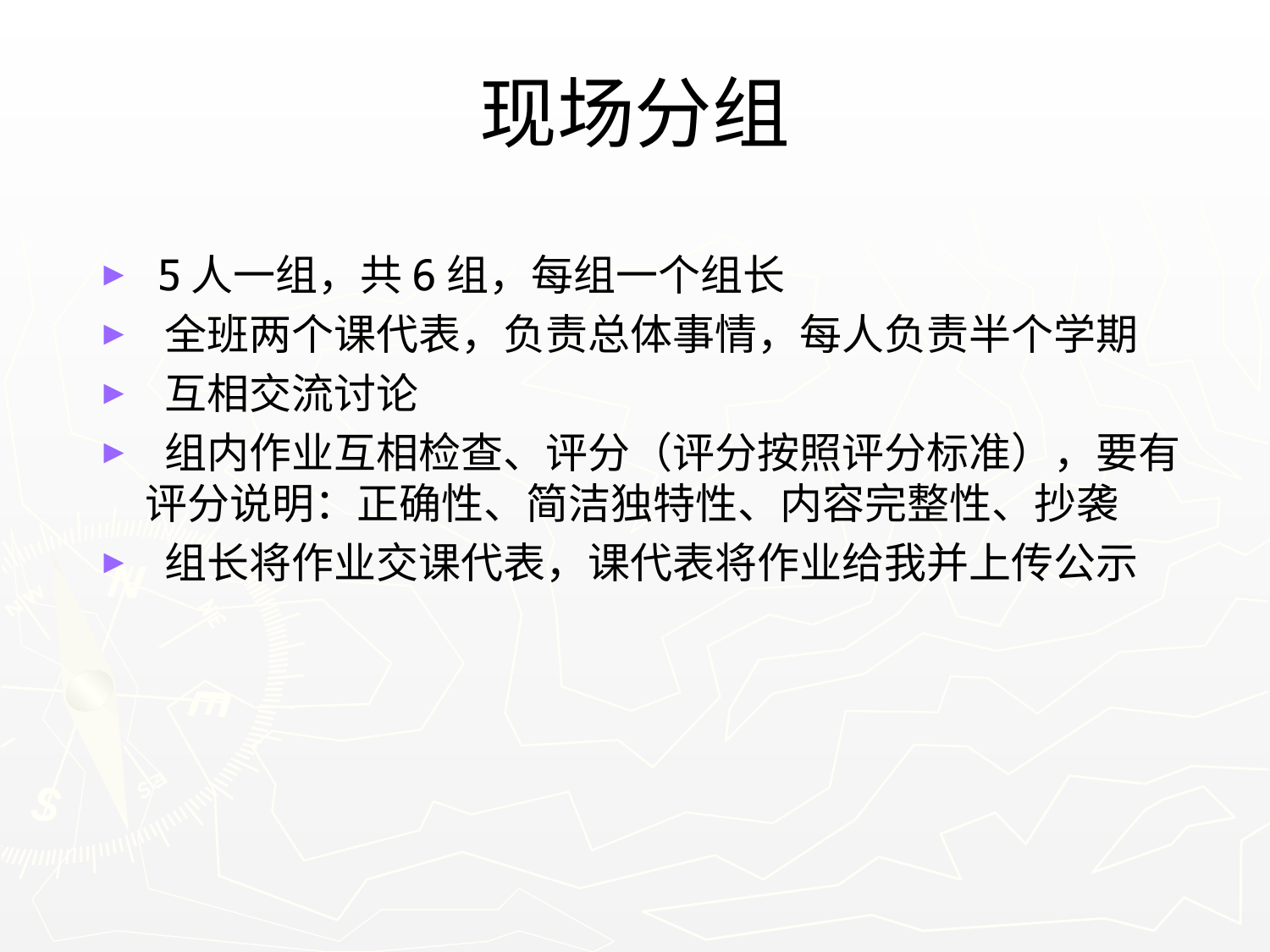

# 现场分组
 5人一组，共6组，每组一个组长
 全班两个课代表，负责总体事情，每人负责半个学期
 互相交流讨论
 组内作业互相检查、评分（评分按照评分标准），要有评分说明：正确性、简洁独特性、内容完整性、抄袭
 组长将作业交课代表，课代表将作业给我并上传公示